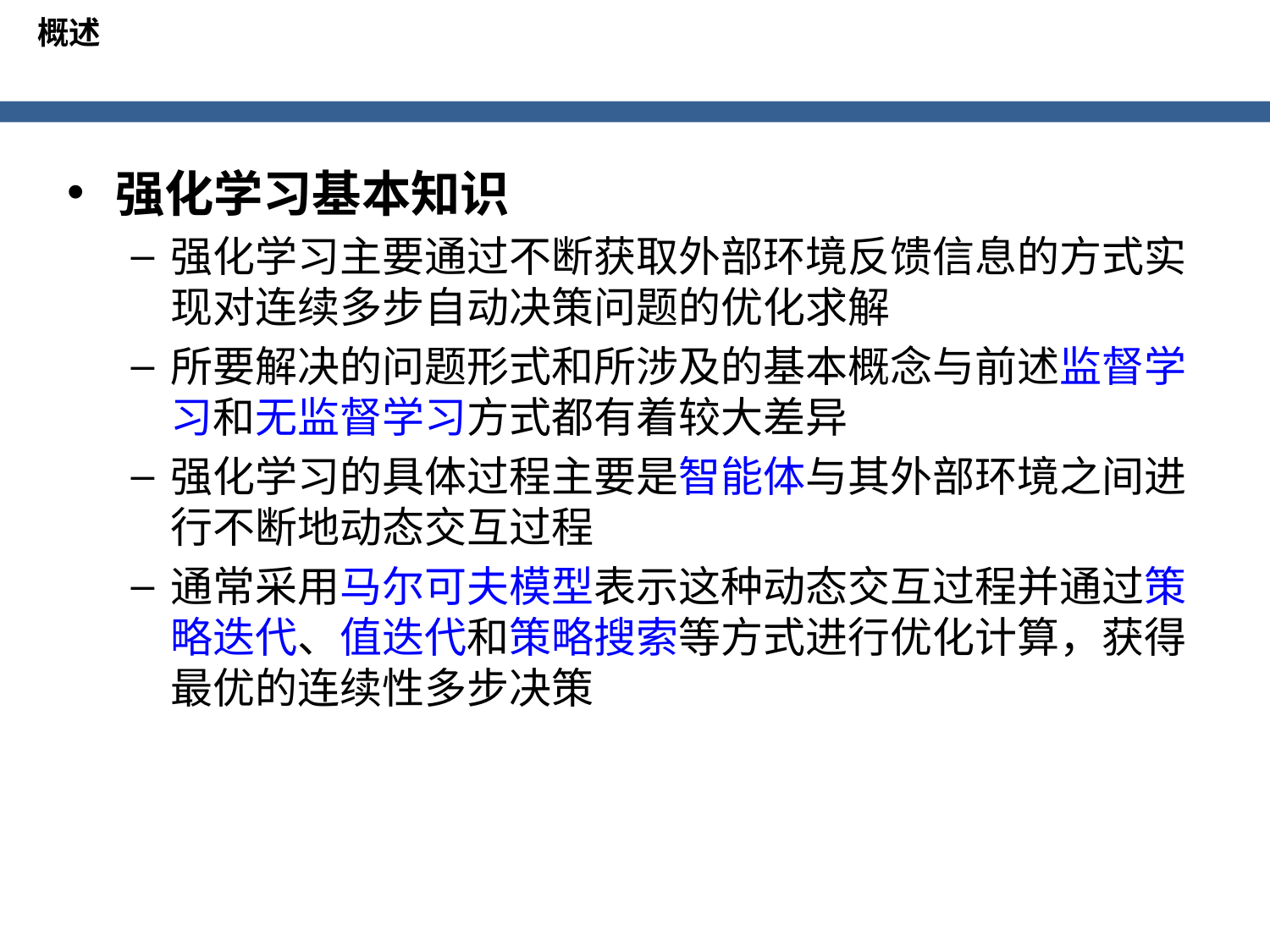

概述
强化学习基本知识
强化学习主要通过不断获取外部环境反馈信息的方式实现对连续多步自动决策问题的优化求解
所要解决的问题形式和所涉及的基本概念与前述监督学习和无监督学习方式都有着较大差异
强化学习的具体过程主要是智能体与其外部环境之间进行不断地动态交互过程
通常采用马尔可夫模型表示这种动态交互过程并通过策略迭代、值迭代和策略搜索等方式进行优化计算，获得最优的连续性多步决策